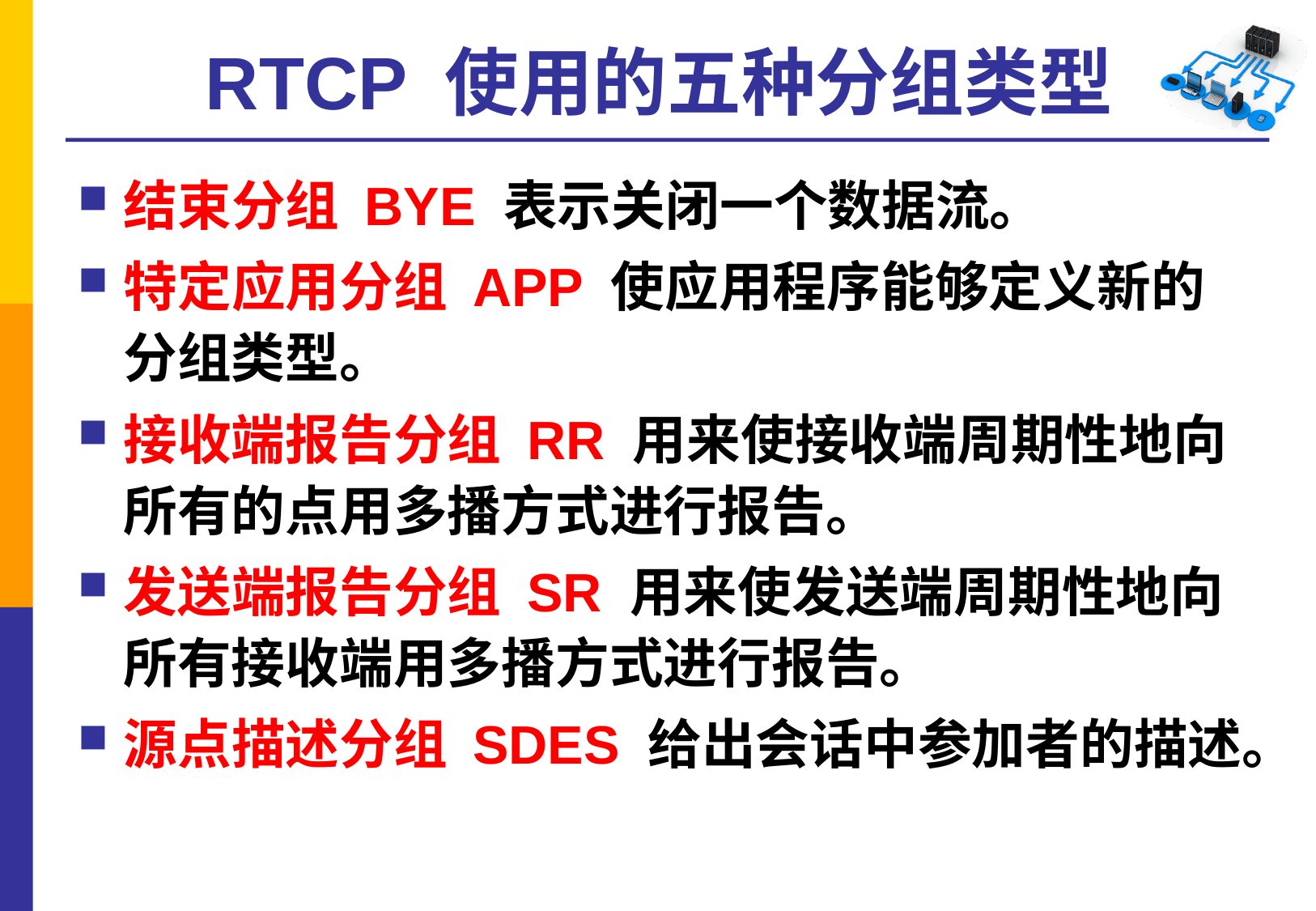

# RTCP 使用的五种分组类型
结束分组 BYE 表示关闭一个数据流。
特定应用分组 APP 使应用程序能够定义新的分组类型。
接收端报告分组 RR 用来使接收端周期性地向所有的点用多播方式进行报告。
发送端报告分组 SR 用来使发送端周期性地向所有接收端用多播方式进行报告。
源点描述分组 SDES 给出会话中参加者的描述。